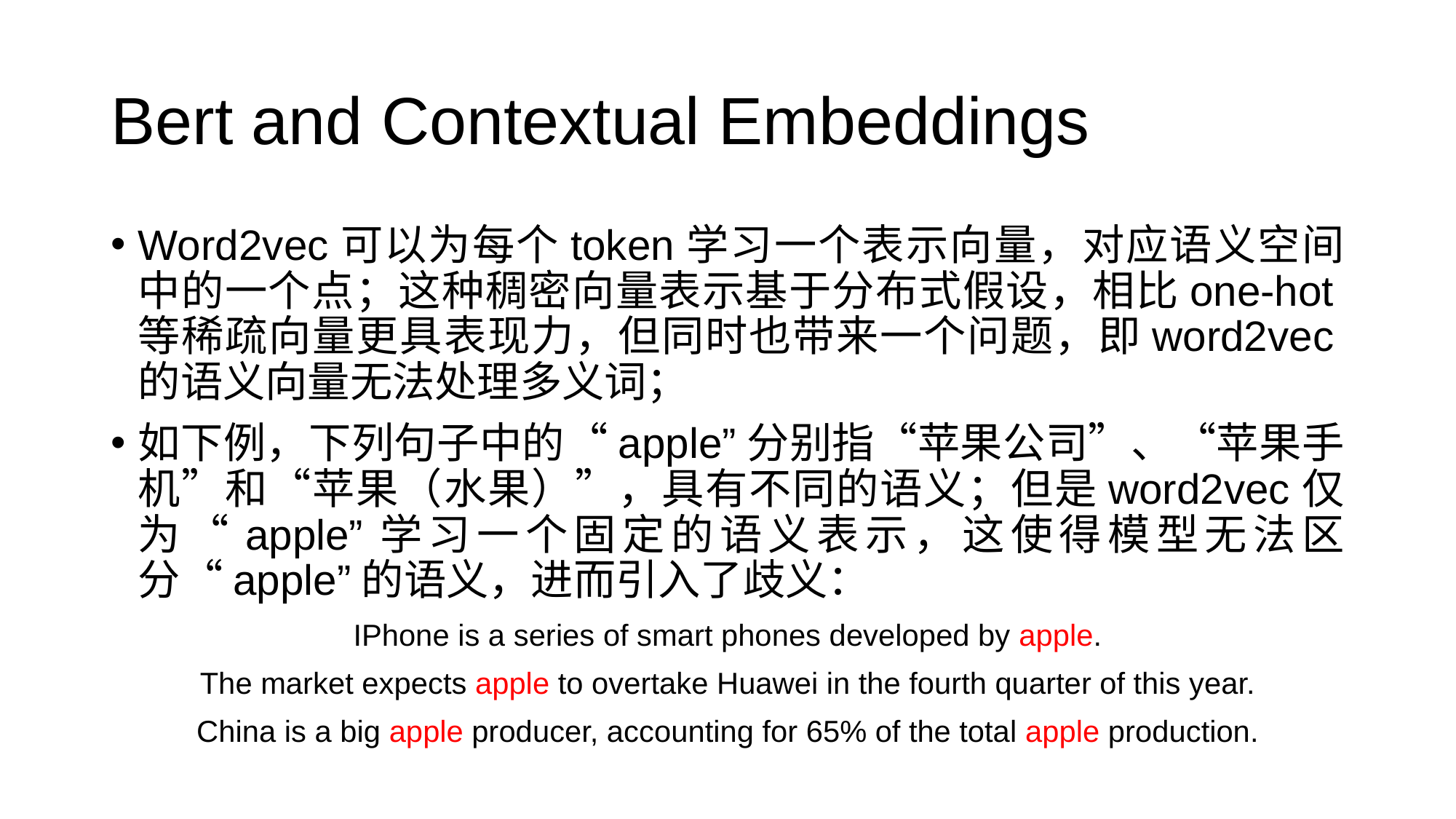

# Bert and Contextual Embeddings
Word2vec可以为每个token学习一个表示向量，对应语义空间中的一个点；这种稠密向量表示基于分布式假设，相比one-hot等稀疏向量更具表现力，但同时也带来一个问题，即word2vec的语义向量无法处理多义词；
如下例，下列句子中的“apple”分别指“苹果公司”、“苹果手机”和“苹果（水果）”，具有不同的语义；但是word2vec仅为“apple”学习一个固定的语义表示，这使得模型无法区分“apple”的语义，进而引入了歧义：
IPhone is a series of smart phones developed by apple.
The market expects apple to overtake Huawei in the fourth quarter of this year.
China is a big apple producer, accounting for 65% of the total apple production.